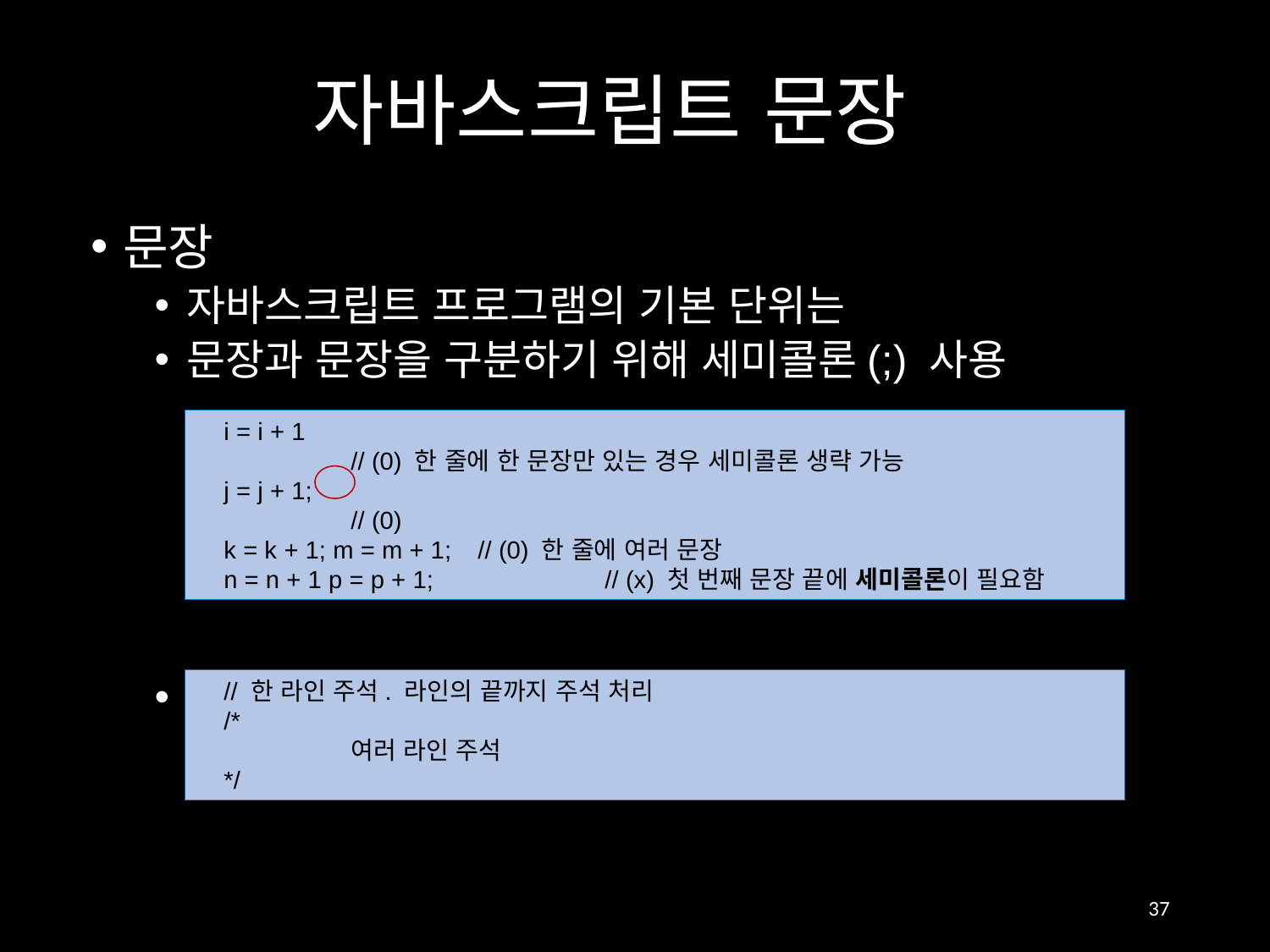

# 자바스크립트 문장
문장
자바스크립트 프로그램의 기본 단위는
문장과 문장을 구분하기 위해 세미콜론(;) 사용

주석문
i = i + 1 							// (0) 한 줄에 한 문장만 있는 경우 세미콜론 생략 가능
j = j + 1; 							// (0)
k = k + 1; m = m + 1; 	// (0) 한 줄에 여러 문장
n = n + 1 p = p + 1; 		// (x) 첫 번째 문장 끝에 세미콜론이 필요함

// 한 라인 주석. 라인의 끝까지 주석 처리
/*
	여러 라인 주석
*/
37